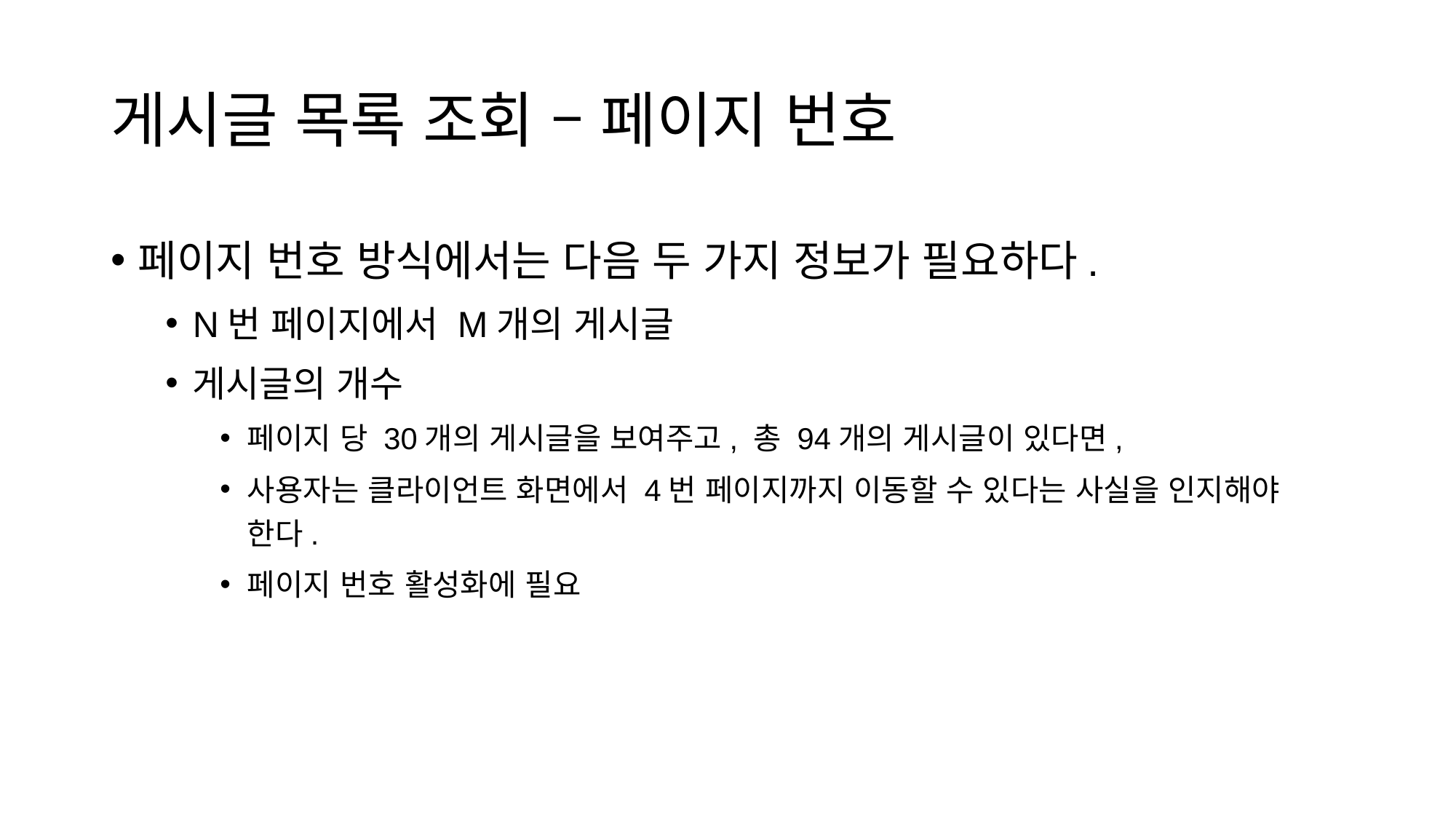

# 게시글 목록 조회 – 페이지 번호
페이지 번호 방식에서는 다음 두 가지 정보가 필요하다.
N번 페이지에서 M개의 게시글
게시글의 개수
페이지 당 30개의 게시글을 보여주고, 총 94개의 게시글이 있다면,
사용자는 클라이언트 화면에서 4번 페이지까지 이동할 수 있다는 사실을 인지해야 한다.
페이지 번호 활성화에 필요